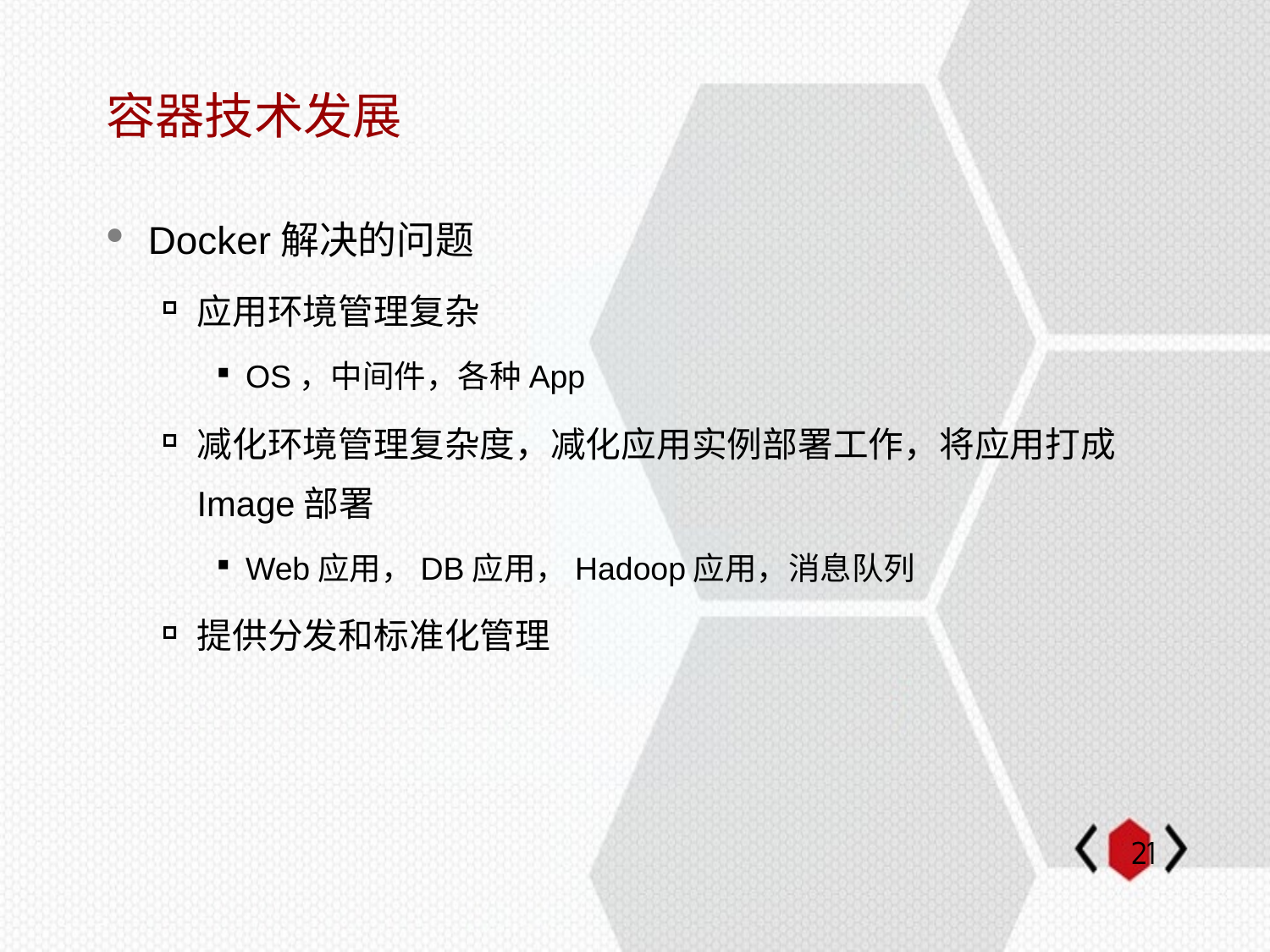

# 容器技术发展
Docker解决的问题
应用环境管理复杂
OS，中间件，各种App
减化环境管理复杂度，减化应用实例部署工作，将应用打成Image部署
Web应用，DB应用，Hadoop应用，消息队列
提供分发和标准化管理

21